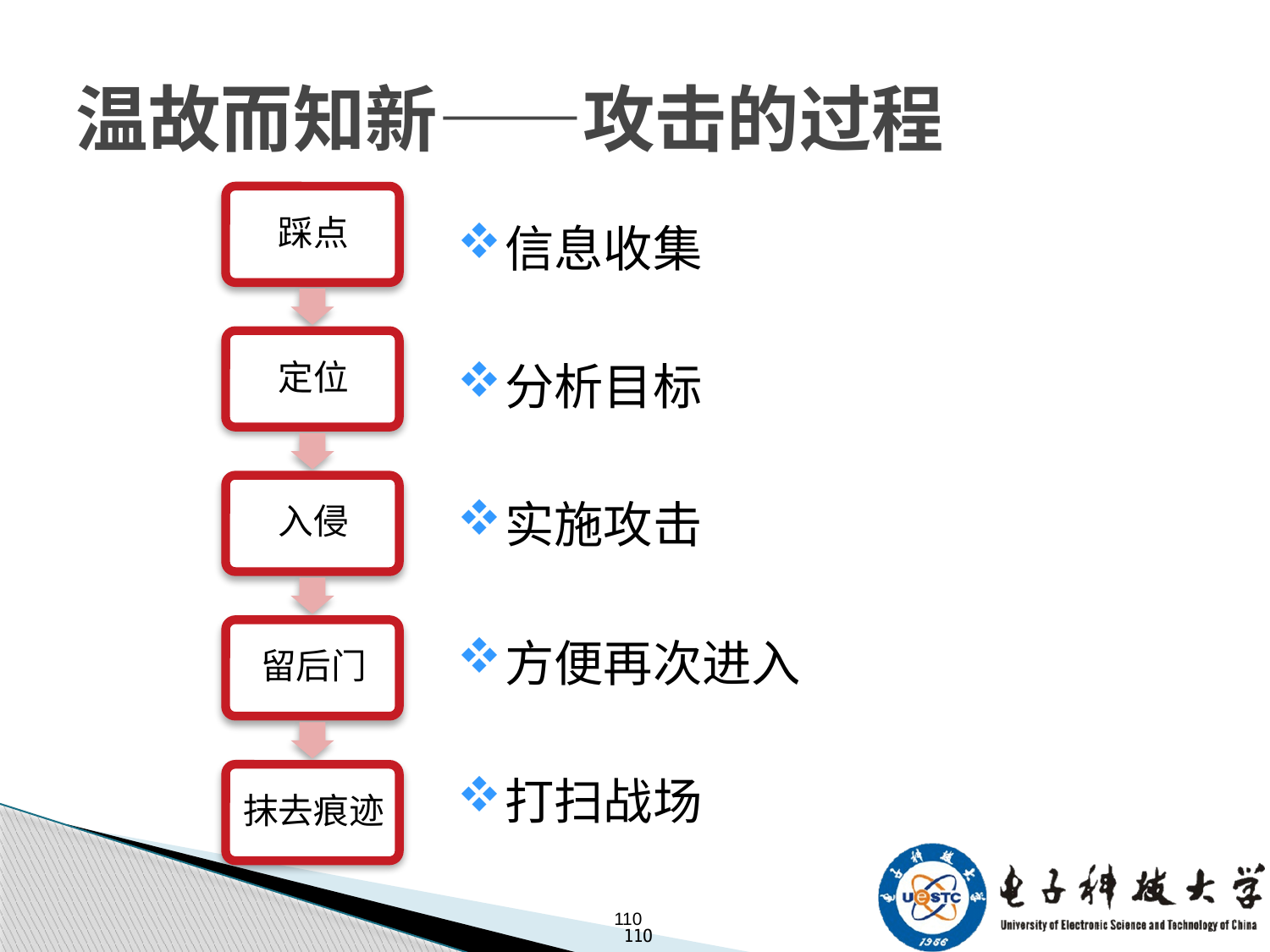

# 温故而知新——攻击的过程
踩点

定位

入侵

留后门

抹去痕迹
信息收集

分析目标

实施攻击

方便再次进入

打扫战场
110
110